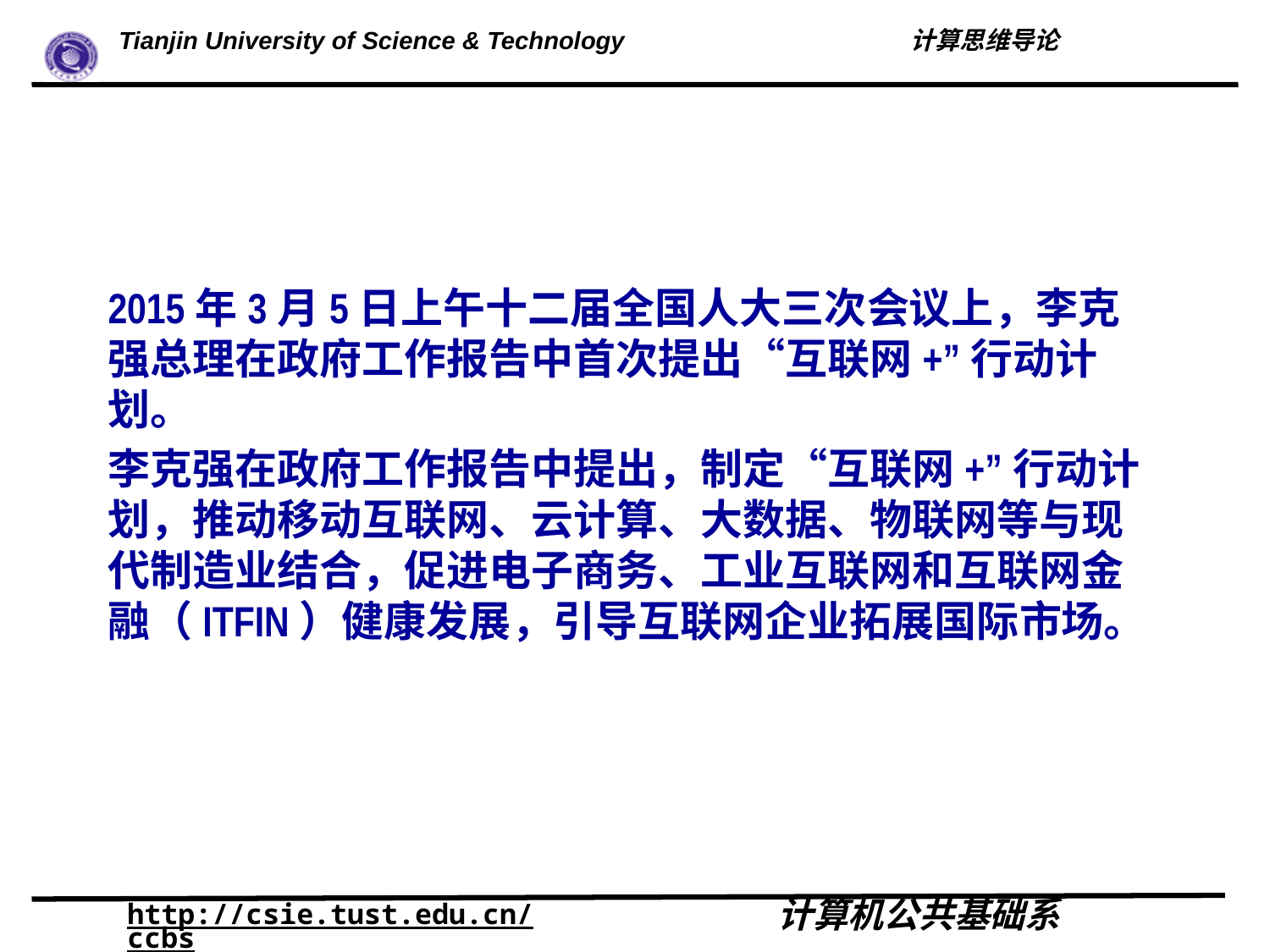

#
2015年3月5日上午十二届全国人大三次会议上，李克强总理在政府工作报告中首次提出“互联网+”行动计划。
李克强在政府工作报告中提出，制定“互联网+”行动计划，推动移动互联网、云计算、大数据、物联网等与现代制造业结合，促进电子商务、工业互联网和互联网金融（ITFIN）健康发展，引导互联网企业拓展国际市场。